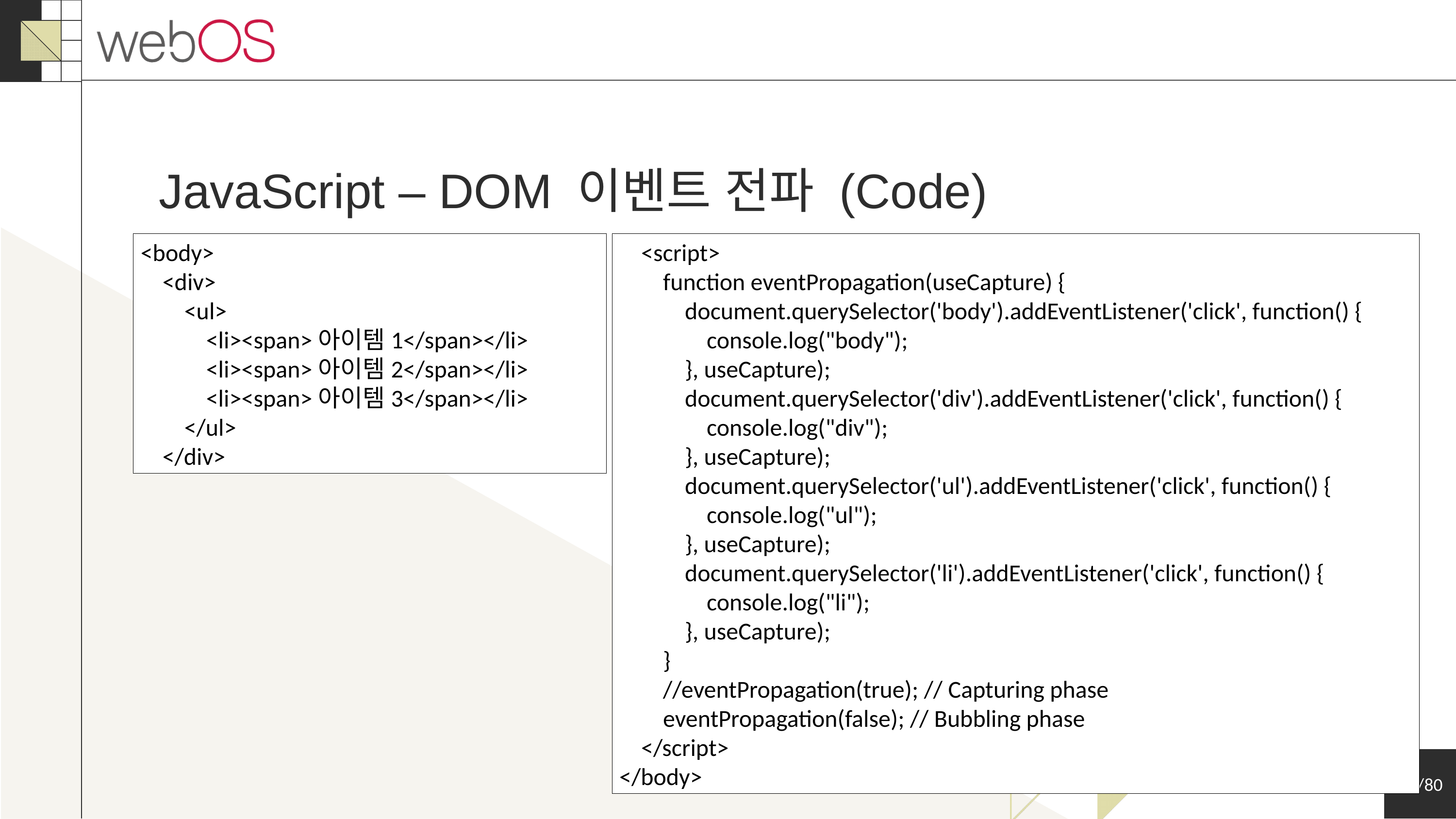

JavaScript – DOM 이벤트 전파 (Code)
<body>
    <div>
        <ul>
            <li><span>아이템1</span></li>
            <li><span>아이템2</span></li>
            <li><span>아이템3</span></li>
        </ul>
    </div>
    <script>
        function eventPropagation(useCapture) {
            document.querySelector('body').addEventListener('click', function() {
                console.log("body");
            }, useCapture);
            document.querySelector('div').addEventListener('click', function() {
                console.log("div");
            }, useCapture);
            document.querySelector('ul').addEventListener('click', function() {
                console.log("ul");
            }, useCapture);
            document.querySelector('li').addEventListener('click', function() {
                console.log("li");
            }, useCapture);
        }
        //eventPropagation(true); // Capturing phase
        eventPropagation(false); // Bubbling phase
    </script>
</body>
| 캡쳐링 (Capturing)
최상위 요소에서 목표 요소까지

51/80